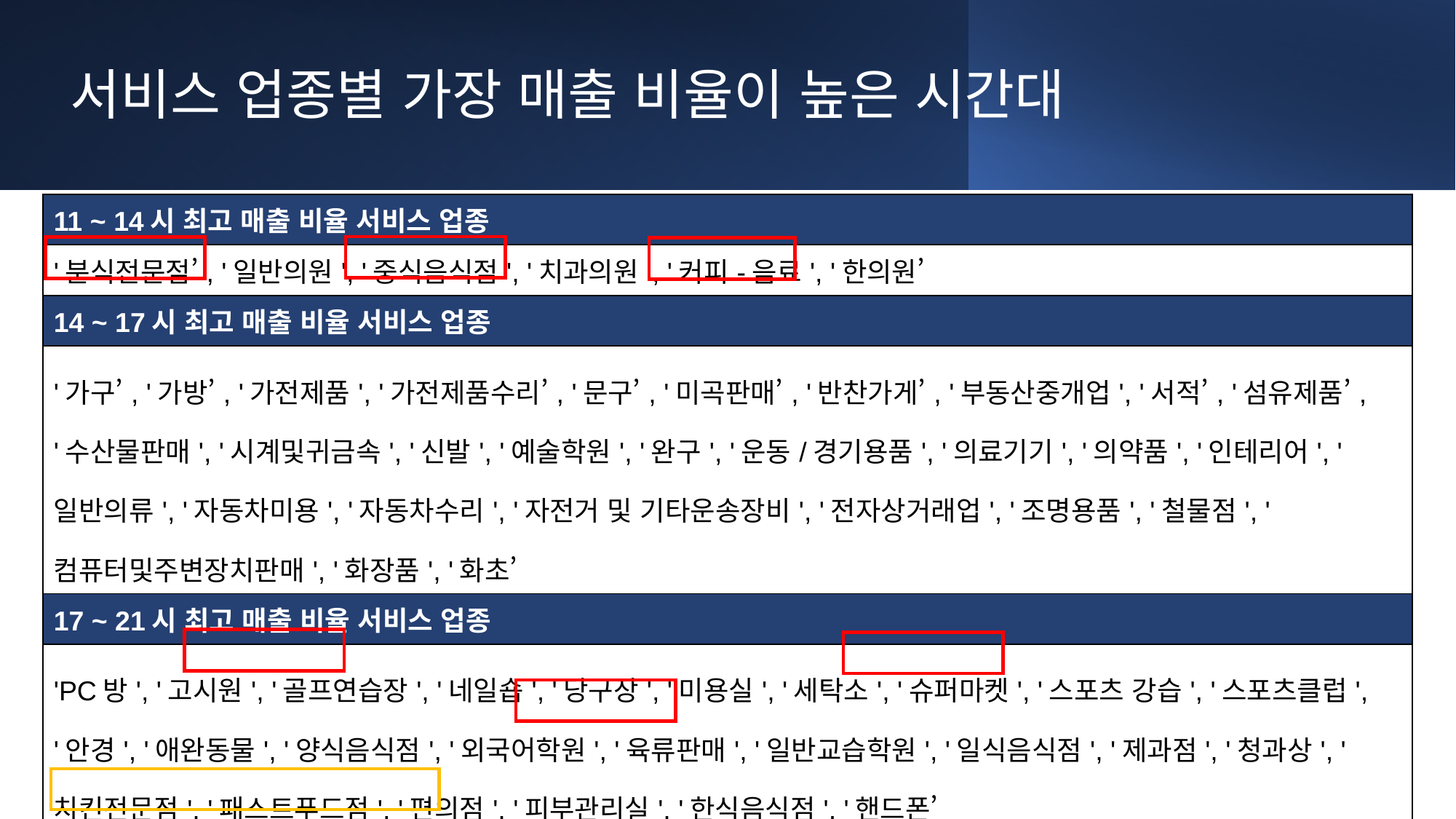

서비스 업종별 가장 매출 비율이 높은 시간대
| 11 ~ 14시 최고 매출 비율 서비스 업종 |
| --- |
| '분식전문점’, '일반의원', '중식음식점', '치과의원', '커피-음료', '한의원’ |
| 14 ~ 17시 최고 매출 비율 서비스 업종 |
| '가구’, '가방’, '가전제품', '가전제품수리’, '문구’, '미곡판매’, '반찬가게’, '부동산중개업', '서적’, '섬유제품’, '수산물판매', '시계및귀금속', '신발', '예술학원', '완구', '운동/경기용품', '의료기기', '의약품', '인테리어', '일반의류', '자동차미용', '자동차수리', '자전거 및 기타운송장비', '전자상거래업', '조명용품', '철물점', '컴퓨터및주변장치판매', '화장품', '화초’ |
| 17 ~ 21시 최고 매출 비율 서비스 업종 |
| 'PC방', '고시원', '골프연습장', '네일숍', '당구장', '미용실', '세탁소', '슈퍼마켓', '스포츠 강습', '스포츠클럽', '안경', '애완동물', '양식음식점', '외국어학원', '육류판매', '일반교습학원', '일식음식점', '제과점', '청과상', '치킨전문점', '패스트푸드점', '편의점', '피부관리실', '한식음식점', '핸드폰’ |
| 21 ~ 24시 최고 매출 비율 서비스 업종 |
| '노래방', '여관', '호프-간이주점' |